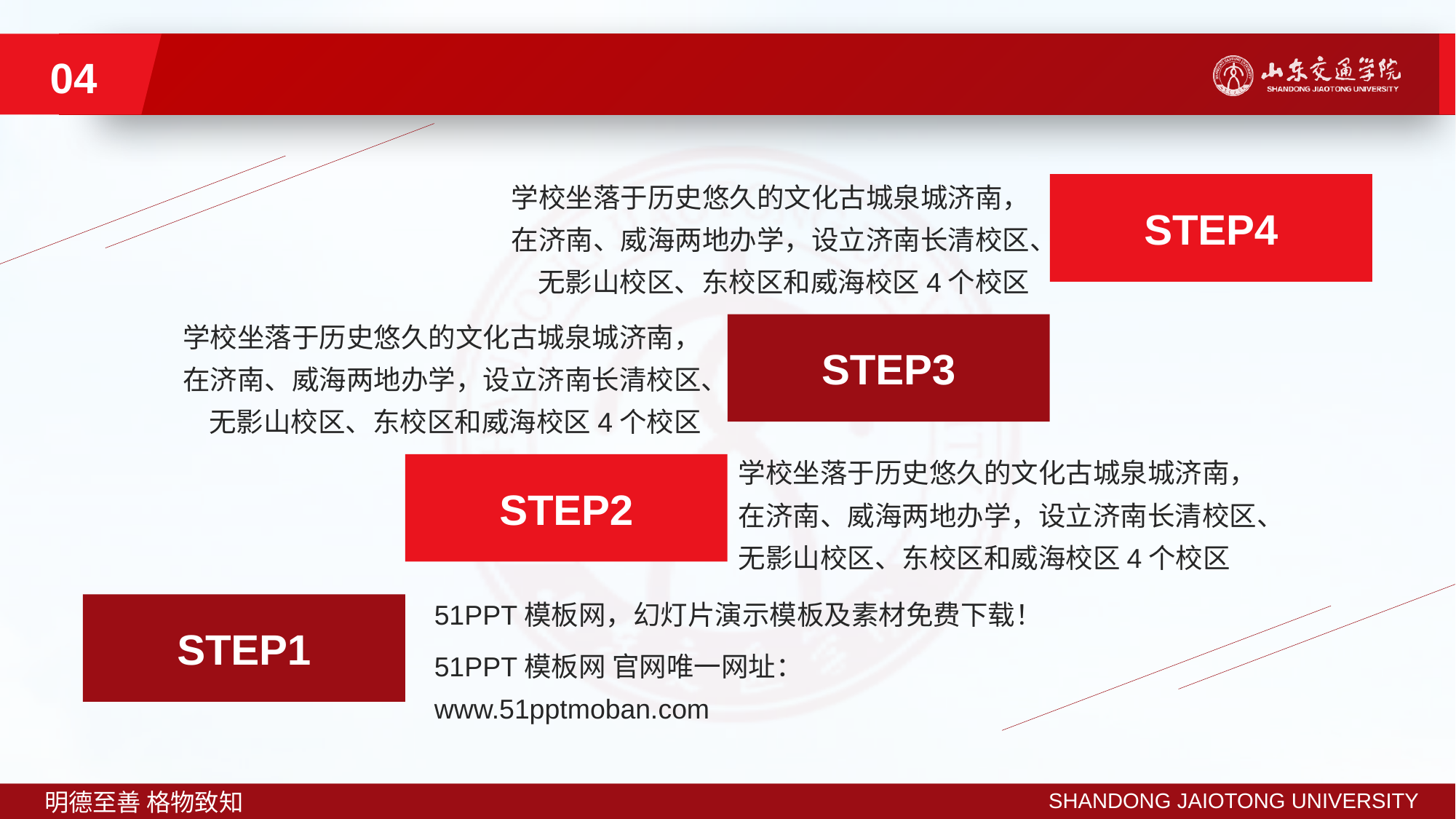

04
学校坐落于历史悠久的文化古城泉城济南，在济南、威海两地办学，设立济南长清校区、无影山校区、东校区和威海校区4个校区
STEP4
学校坐落于历史悠久的文化古城泉城济南，在济南、威海两地办学，设立济南长清校区、无影山校区、东校区和威海校区4个校区
STEP3
学校坐落于历史悠久的文化古城泉城济南，在济南、威海两地办学，设立济南长清校区、无影山校区、东校区和威海校区4个校区
STEP2
51PPT模板网，幻灯片演示模板及素材免费下载！
51PPT模板网 官网唯一网址：www.51pptmoban.com
STEP1